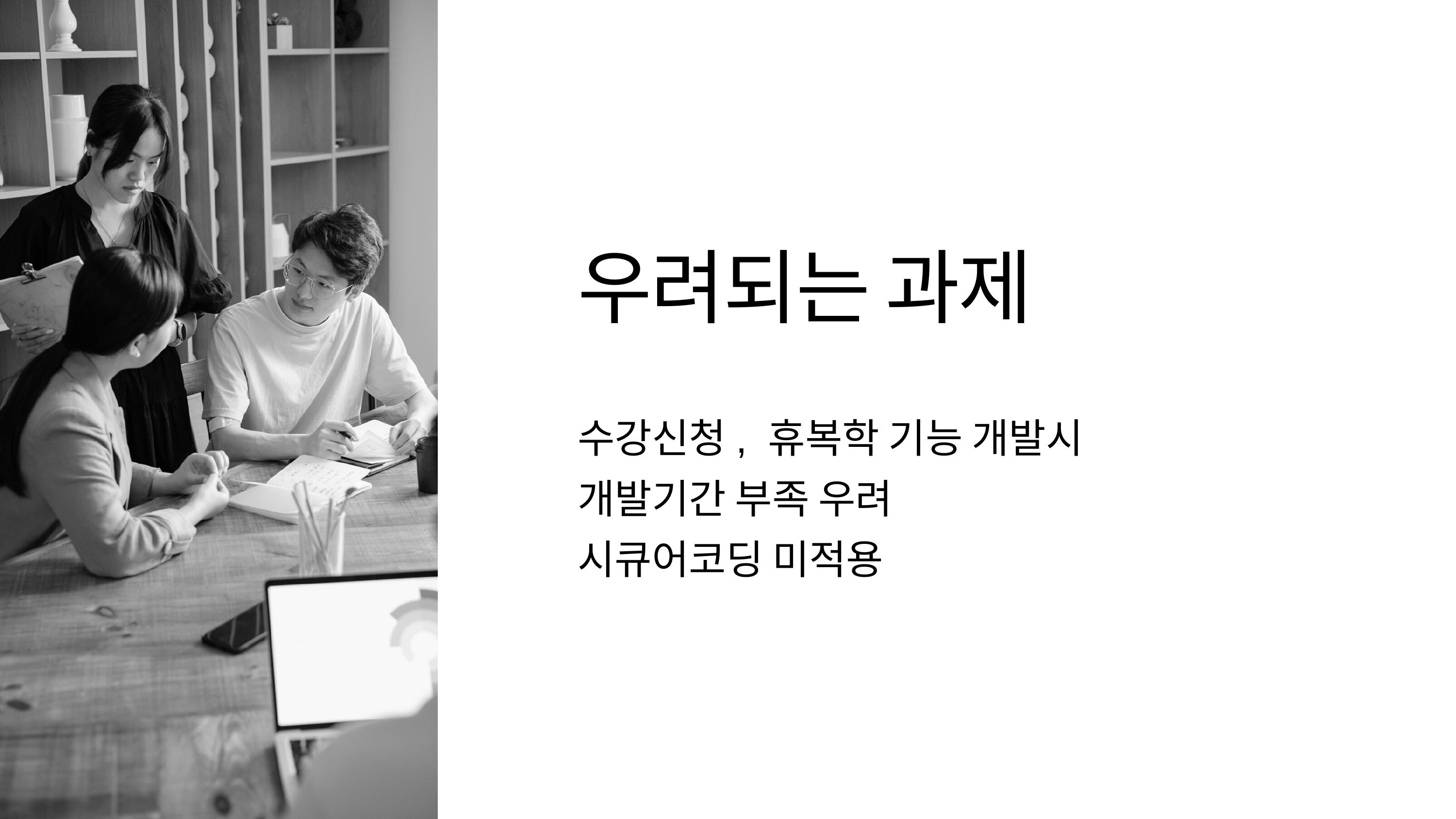

우려되는 과제
수강신청, 휴복학 기능 개발시
개발기간 부족 우려
시큐어코딩 미적용